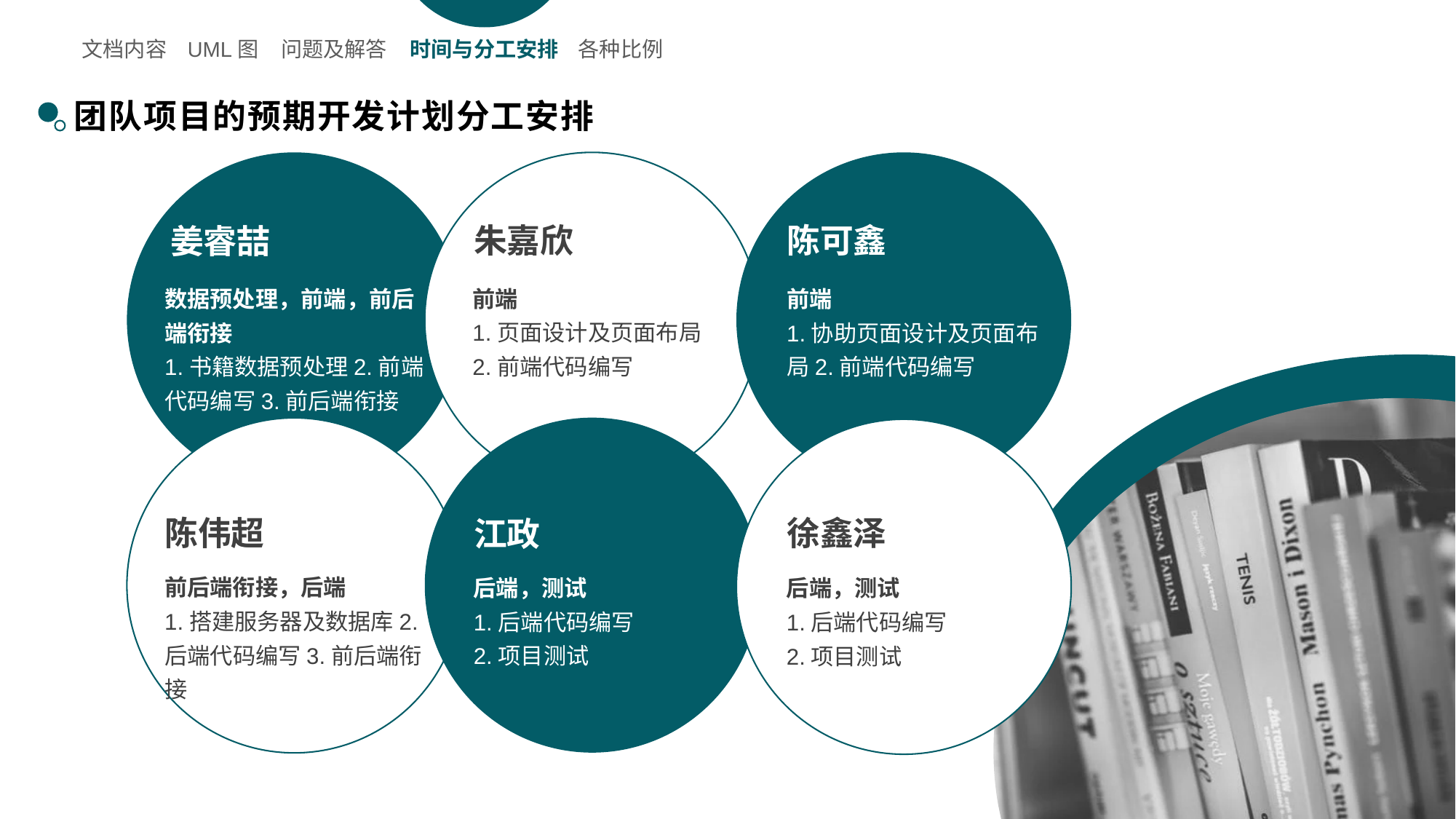

文档内容
UML图
问题及解答
时间与分工安排
各种比例
团队项目的预期开发计划分工安排

朱嘉欣
陈可鑫
姜睿喆
前端
1.页面设计及页面布局
2.前端代码编写
数据预处理，前端，前后端衔接
1.书籍数据预处理2.前端代码编写3.前后端衔接
前端
1.协助页面设计及页面布局2.前端代码编写

陈伟超
徐鑫泽
江政
前后端衔接，后端
1.搭建服务器及数据库2.后端代码编写3.前后端衔接
后端，测试
1.后端代码编写
2.项目测试
后端，测试
1.后端代码编写
2.项目测试